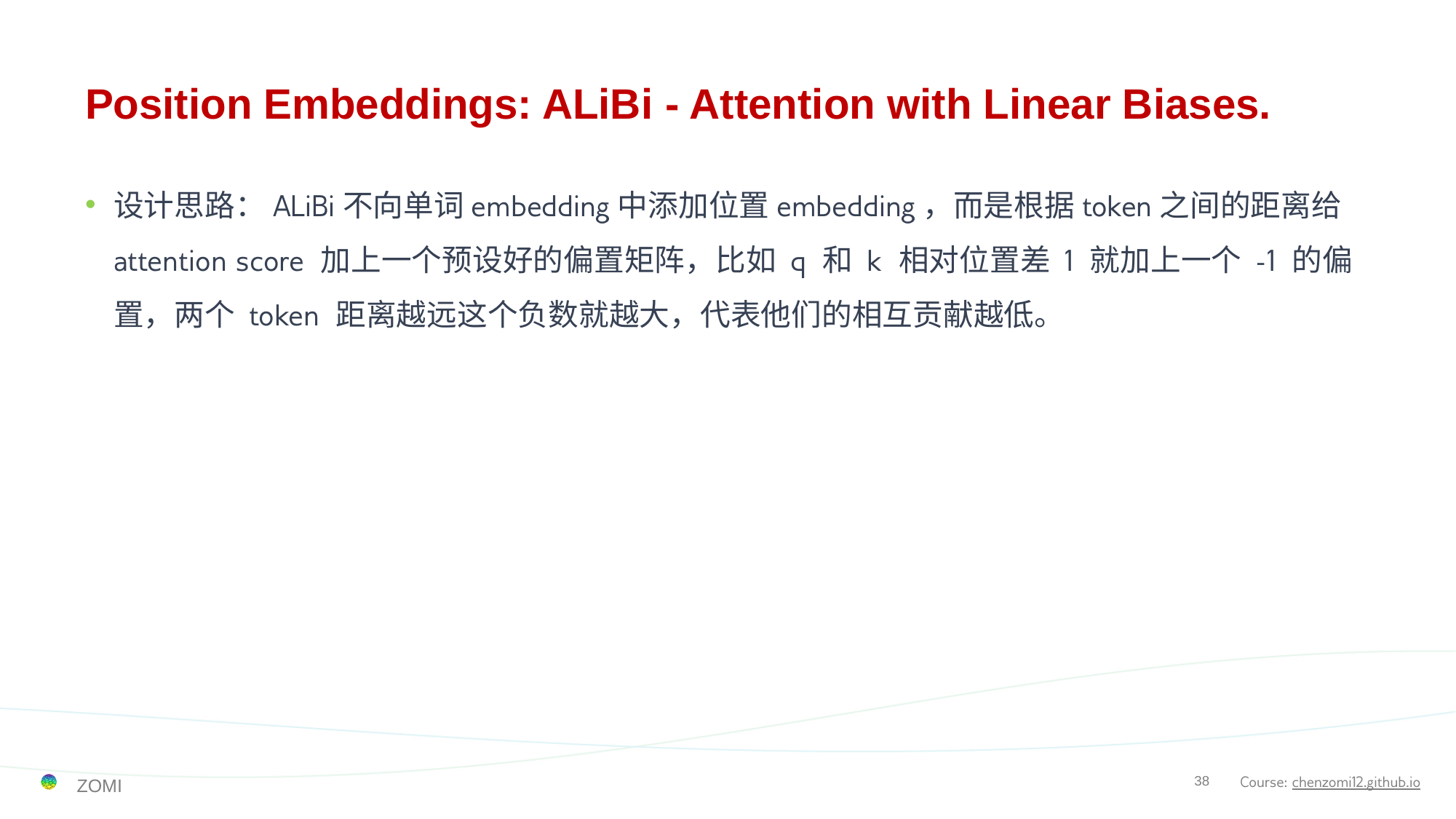

# Position Embeddings: ALiBi - Attention with Linear Biases.
设计思路：ALiBi不向单词embedding中添加位置embedding，而是根据token之间的距离给 attention score 加上一个预设好的偏置矩阵，比如 q 和 k 相对位置差 1 就加上一个 -1 的偏置，两个 token 距离越远这个负数就越大，代表他们的相互贡献越低。